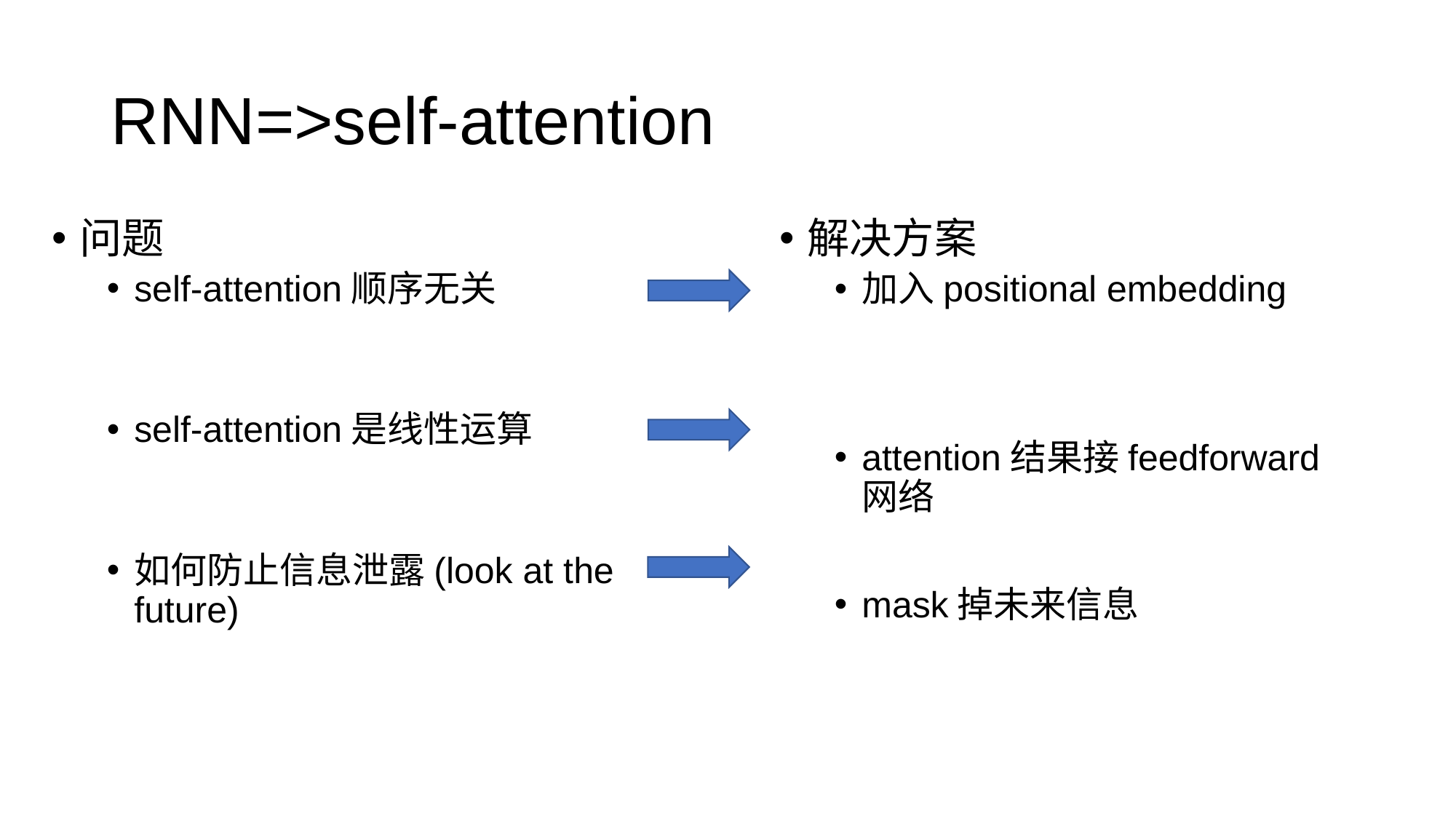

# RNN=>self-attention
问题
self-attention顺序无关

self-attention是线性运算

如何防止信息泄露(look at the future)
解决方案
加入positional embedding

attention结果接feedforward网络

mask掉未来信息